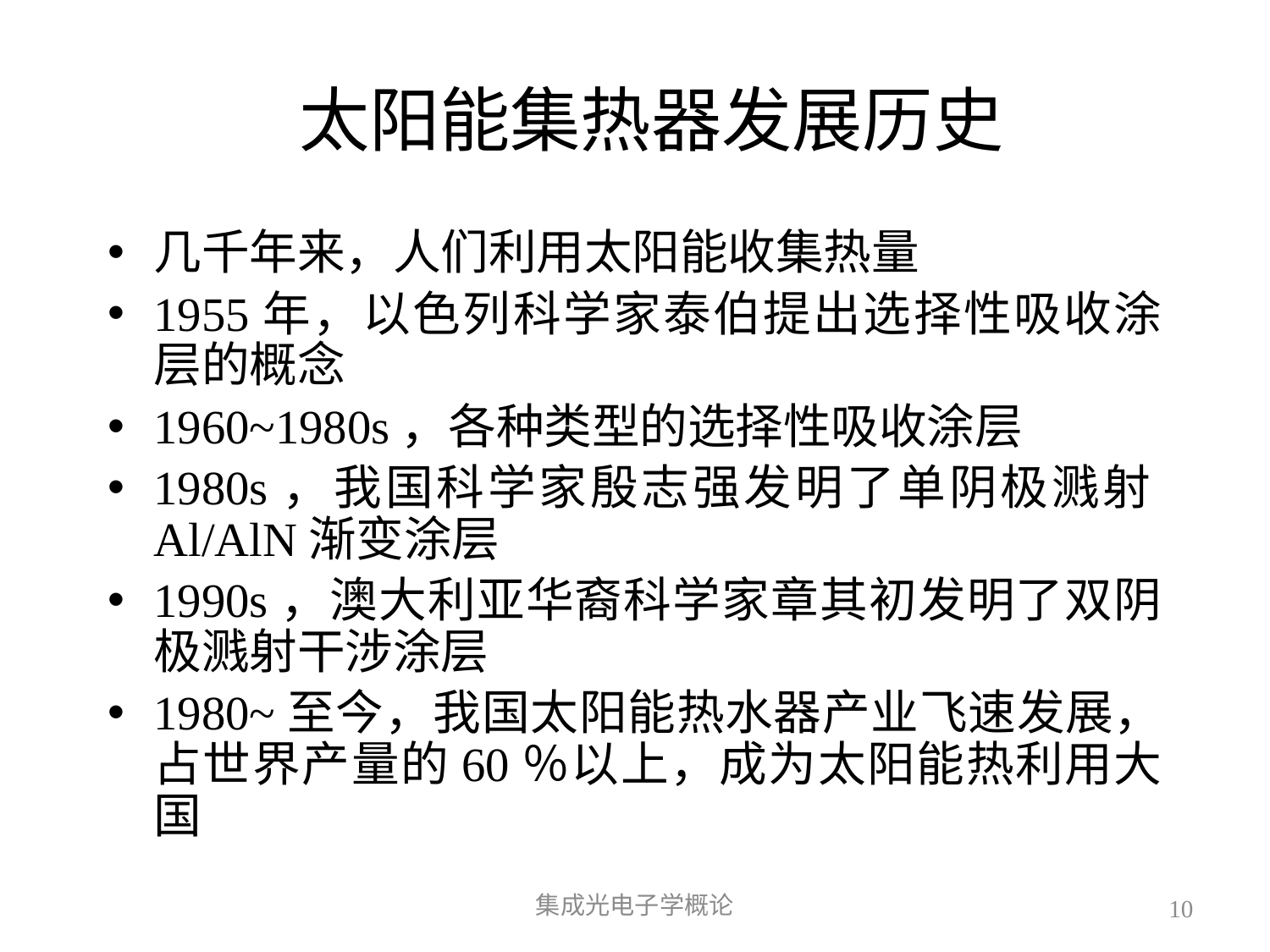

# 太阳能集热器发展历史
几千年来，人们利用太阳能收集热量
1955年，以色列科学家泰伯提出选择性吸收涂层的概念
1960~1980s，各种类型的选择性吸收涂层
1980s，我国科学家殷志强发明了单阴极溅射Al/AlN渐变涂层
1990s，澳大利亚华裔科学家章其初发明了双阴极溅射干涉涂层
1980~至今，我国太阳能热水器产业飞速发展，占世界产量的60％以上，成为太阳能热利用大国
集成光电子学概论
10